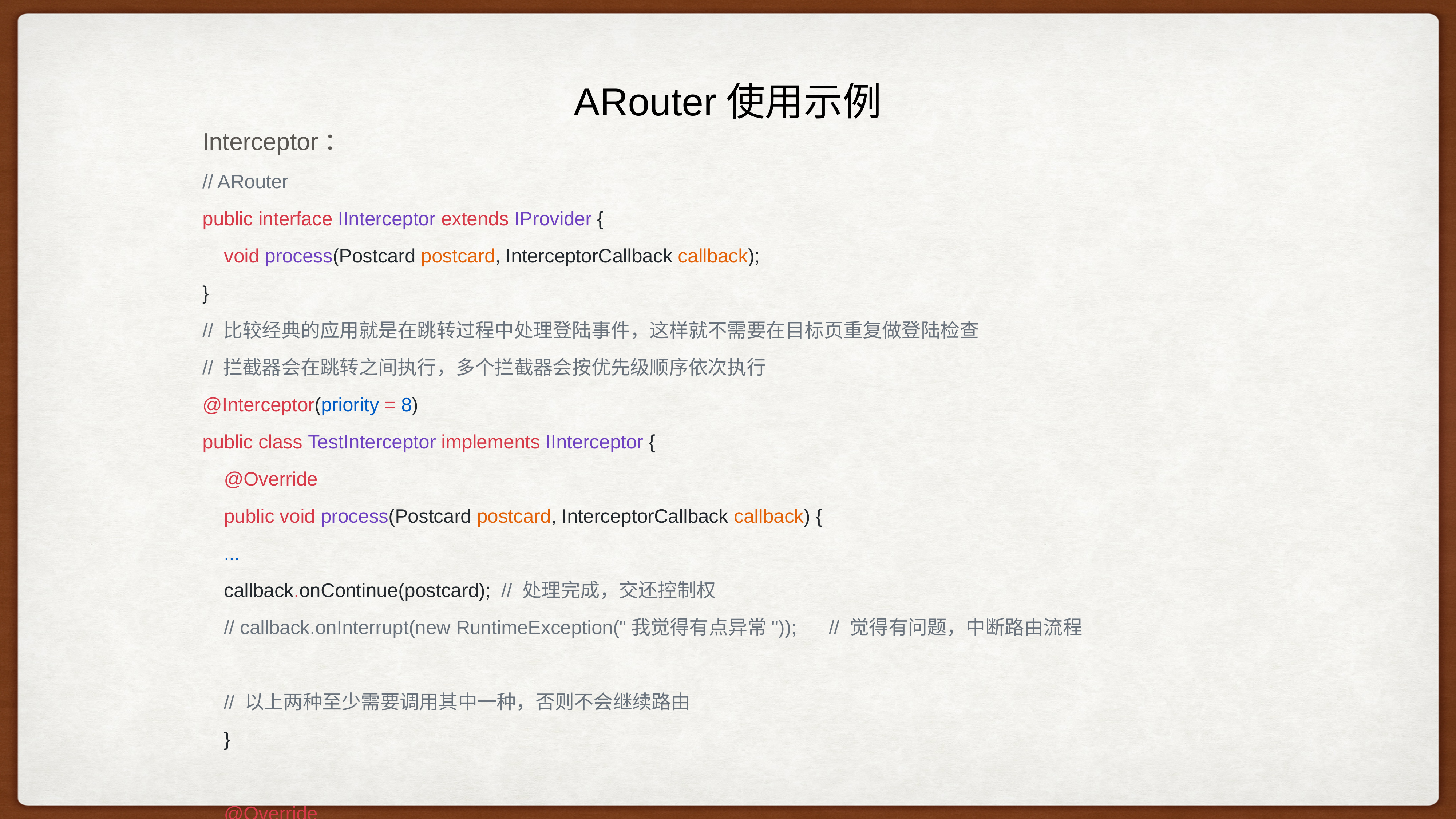

# ARouter使用示例
Interceptor：
// ARouter
public interface IInterceptor extends IProvider {
    void process(Postcard postcard, InterceptorCallback callback);
}
// 比较经典的应用就是在跳转过程中处理登陆事件，这样就不需要在目标页重复做登陆检查
// 拦截器会在跳转之间执行，多个拦截器会按优先级顺序依次执行
@Interceptor(priority = 8)
public class TestInterceptor implements IInterceptor {
    @Override
    public void process(Postcard postcard, InterceptorCallback callback) {
    ...
    callback.onContinue(postcard);  // 处理完成，交还控制权
    // callback.onInterrupt(new RuntimeException("我觉得有点异常"));      // 觉得有问题，中断路由流程

    // 以上两种至少需要调用其中一种，否则不会继续路由
    }

    @Override
    public void init(Context context) {
    // 拦截器的初始化，会在sdk初始化的时候调用该方法，仅会调用一次
    }
}